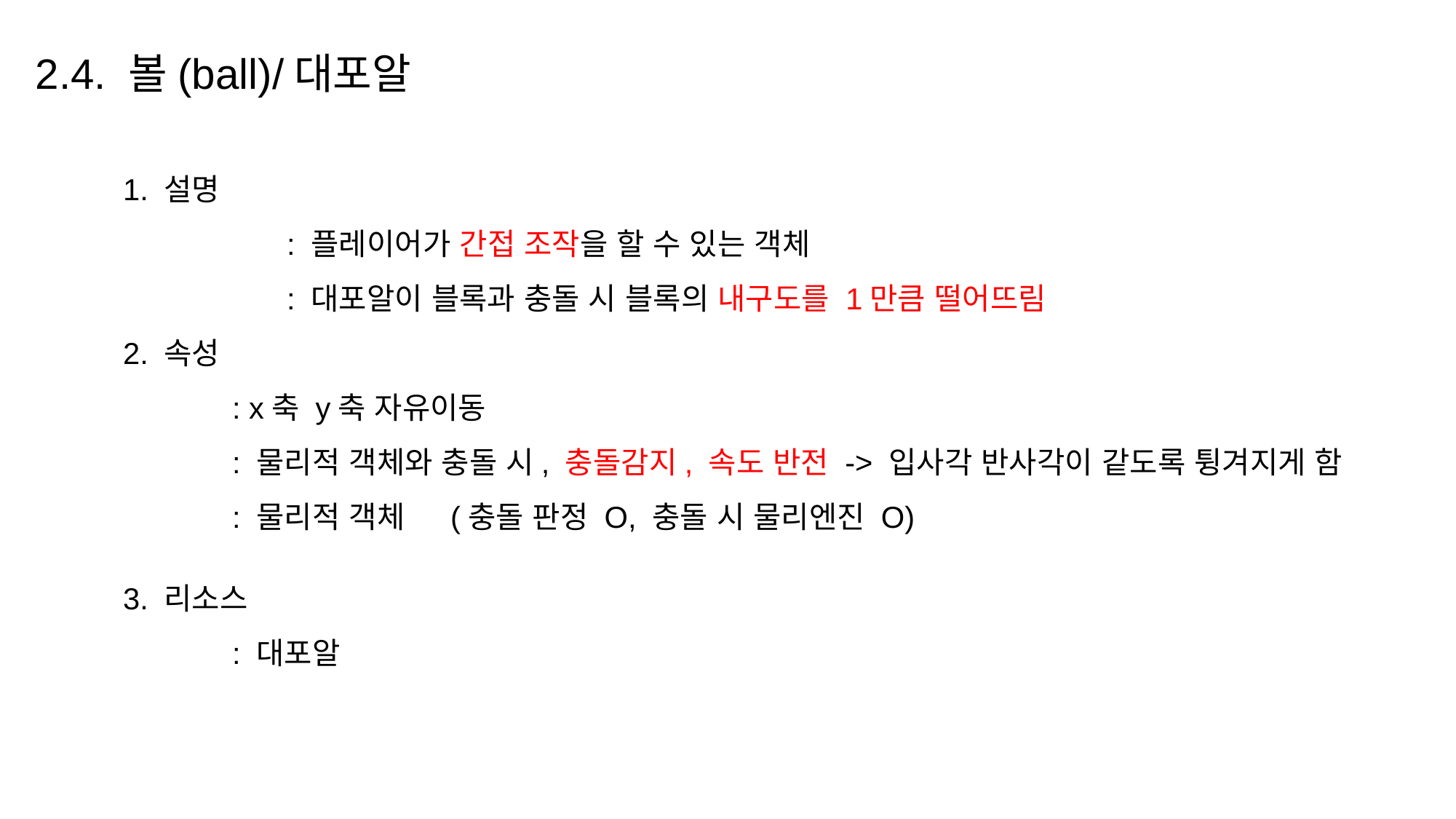

2.4. 볼(ball)/대포알
1. 설명
	: 플레이어가 간접 조작을 할 수 있는 객체
	: 대포알이 블록과 충돌 시 블록의 내구도를 1만큼 떨어뜨림
2. 속성
	: x축 y축 자유이동
	: 물리적 객체와 충돌 시, 충돌감지, 속도 반전 -> 입사각 반사각이 같도록 튕겨지게 함
	: 물리적 객체 	(충돌 판정 O, 충돌 시 물리엔진 O)

3. 리소스
	: 대포알